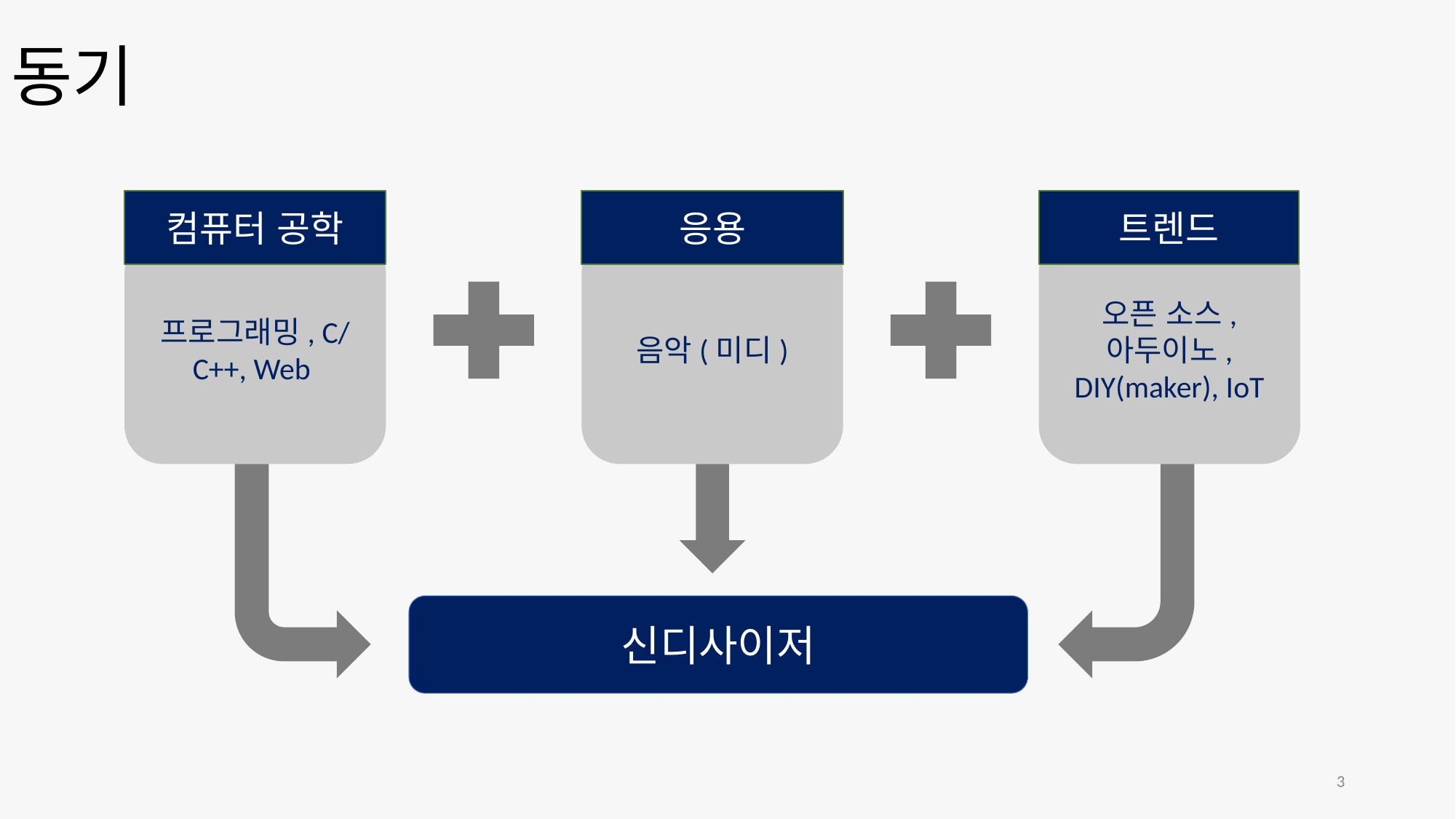

# 동기
컴퓨터 공학
응용
트렌드
프로그래밍, C/C++, Web
음악(미디)
오픈 소스, 아두이노, DIY(maker), IoT

신디사이저
3